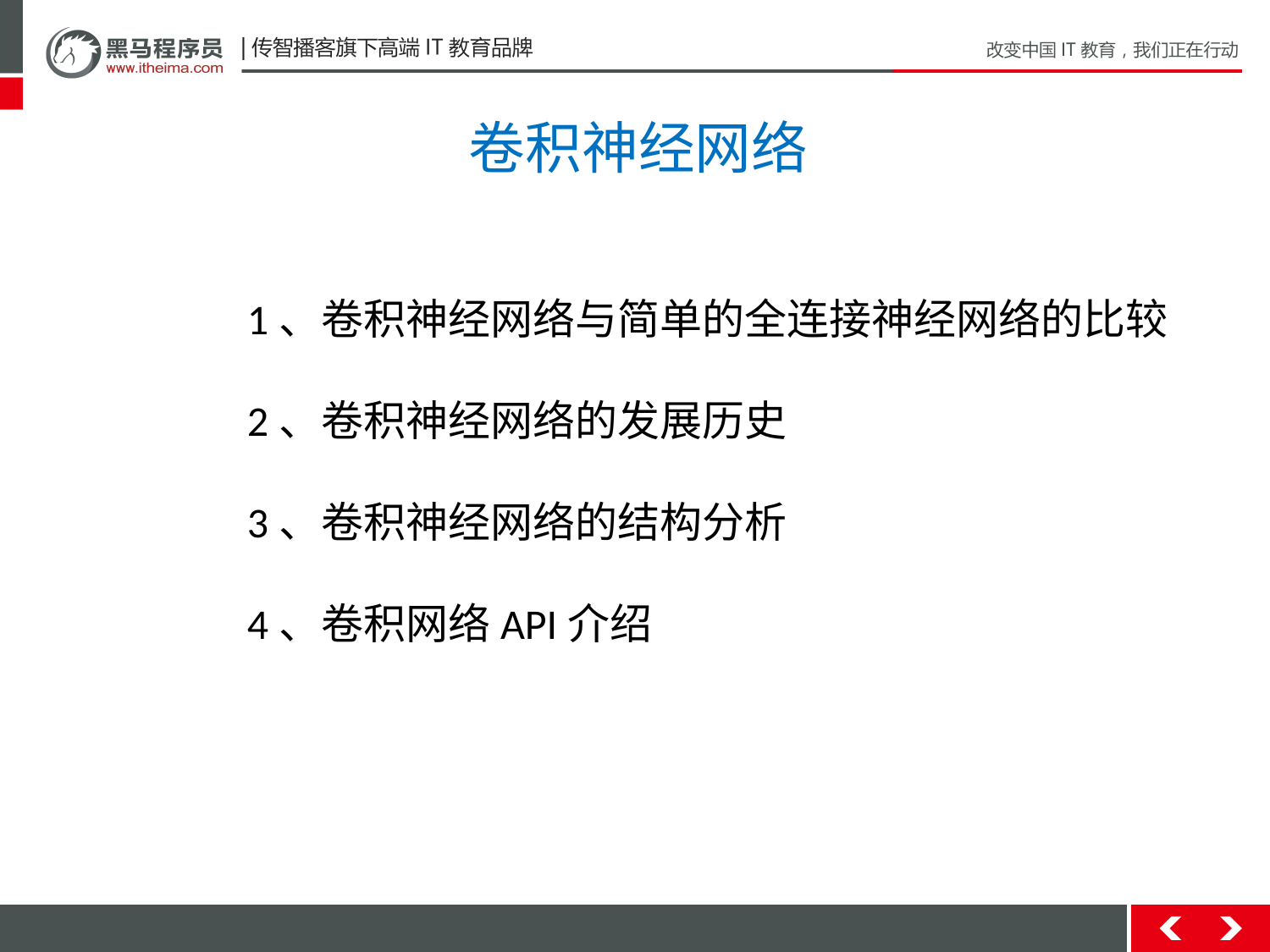

卷积神经网络
1、卷积神经网络与简单的全连接神经网络的比较

2、卷积神经网络的发展历史

3、卷积神经网络的结构分析

4、卷积网络API介绍